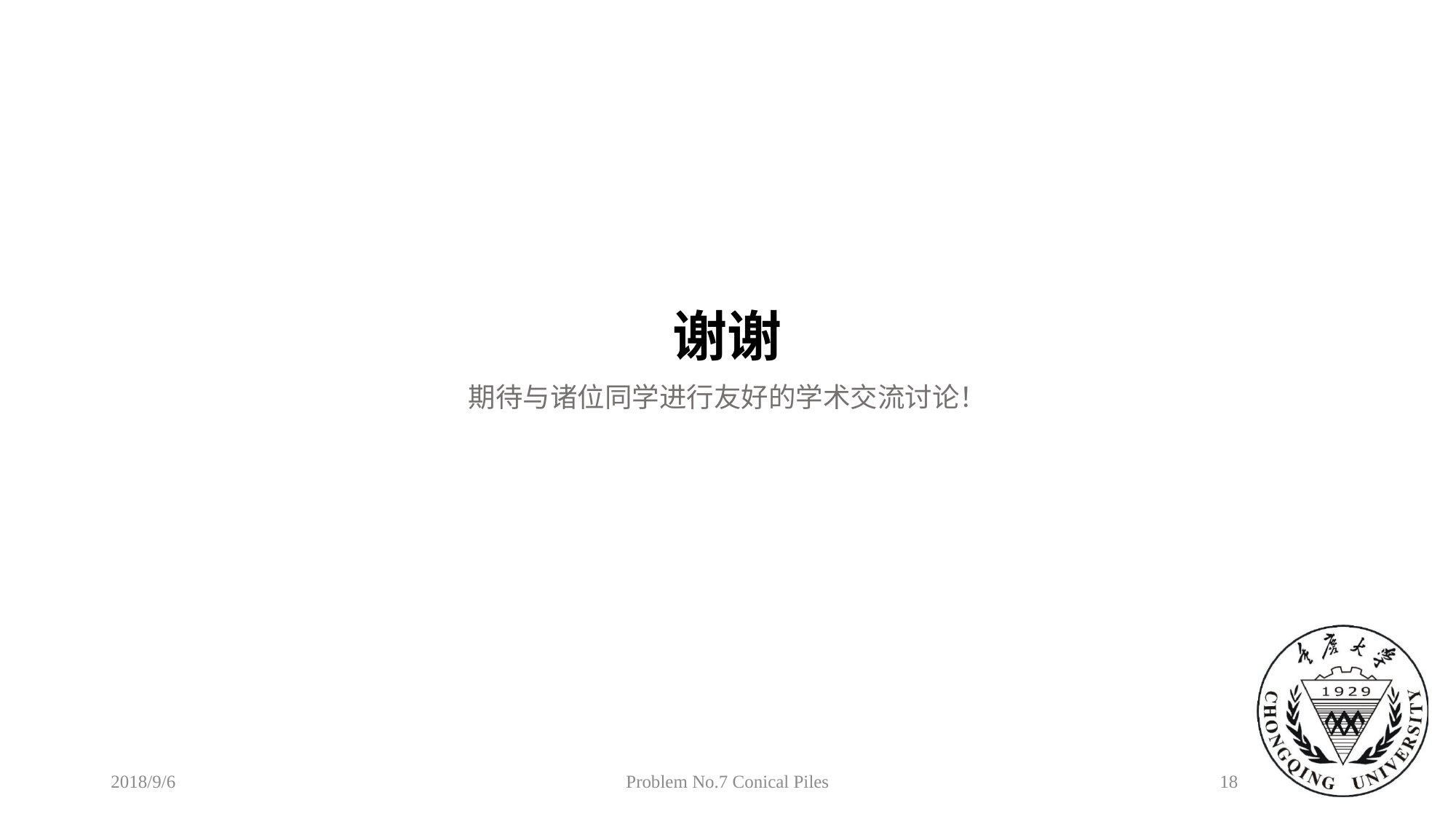

谢谢
期待与诸位同学进行友好的学术交流讨论！
2018/9/6
Problem No.7 Conical Piles
18